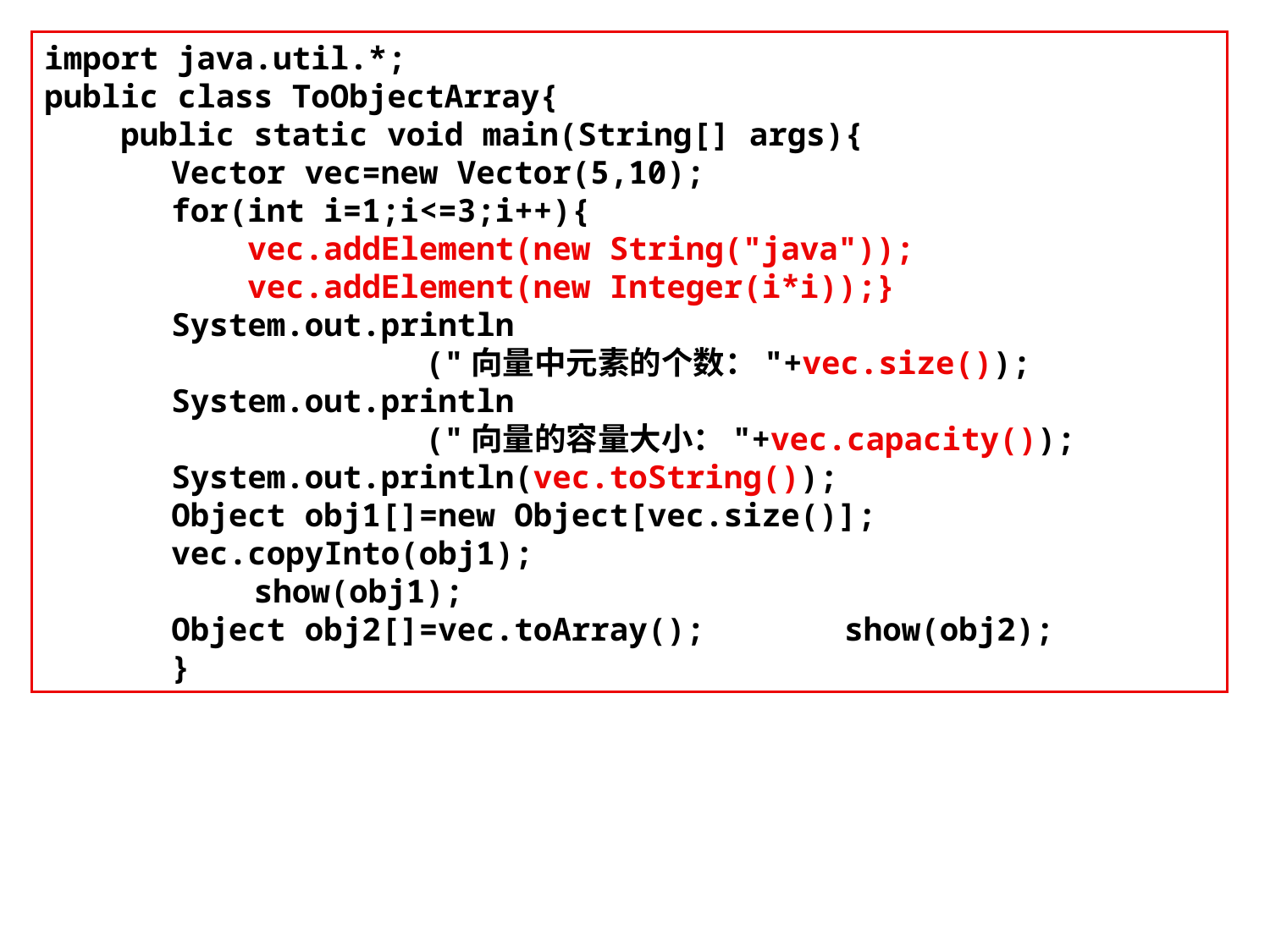

import java.util.*;
public class ToObjectArray{
    public static void main(String[] args){
	Vector vec=new Vector(5,10);
	for(int i=1;i<=3;i++){
	    vec.addElement(new String("java"));
	    vec.addElement(new Integer(i*i));}
	System.out.println
			("向量中元素的个数："+vec.size());
	System.out.println
			("向量的容量大小："+vec.capacity());
	System.out.println(vec.toString());
	Object obj1[]=new Object[vec.size()];
	vec.copyInto(obj1);
           show(obj1);
	Object obj2[]=vec.toArray();	  show(obj2);
	}